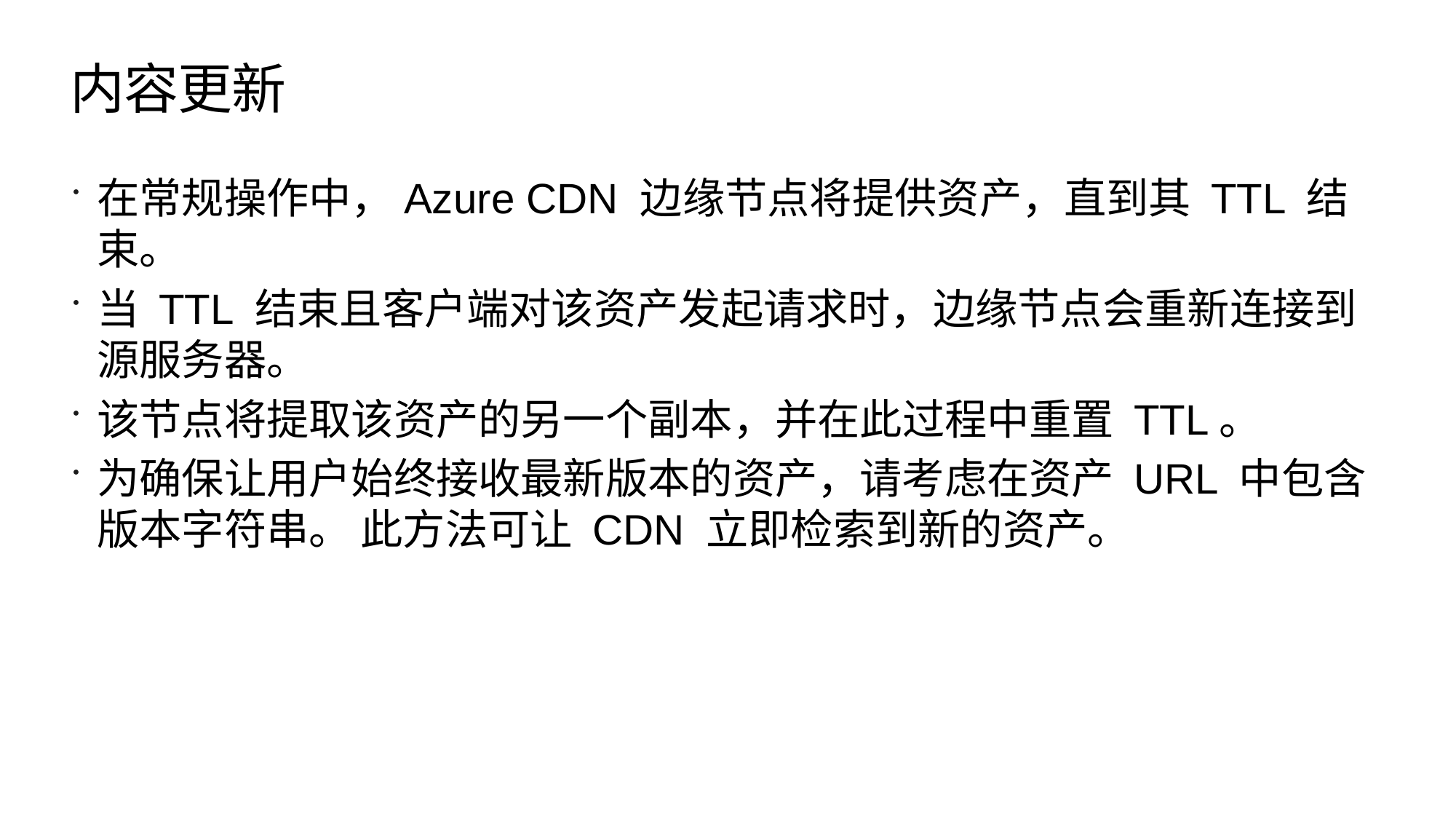

# 内容更新
在常规操作中，Azure CDN 边缘节点将提供资产，直到其 TTL 结束。
当 TTL 结束且客户端对该资产发起请求时，边缘节点会重新连接到源服务器。
该节点将提取该资产的另一个副本，并在此过程中重置 TTL。
为确保让用户始终接收最新版本的资产，请考虑在资产 URL 中包含版本字符串。 此方法可让 CDN 立即检索到新的资产。